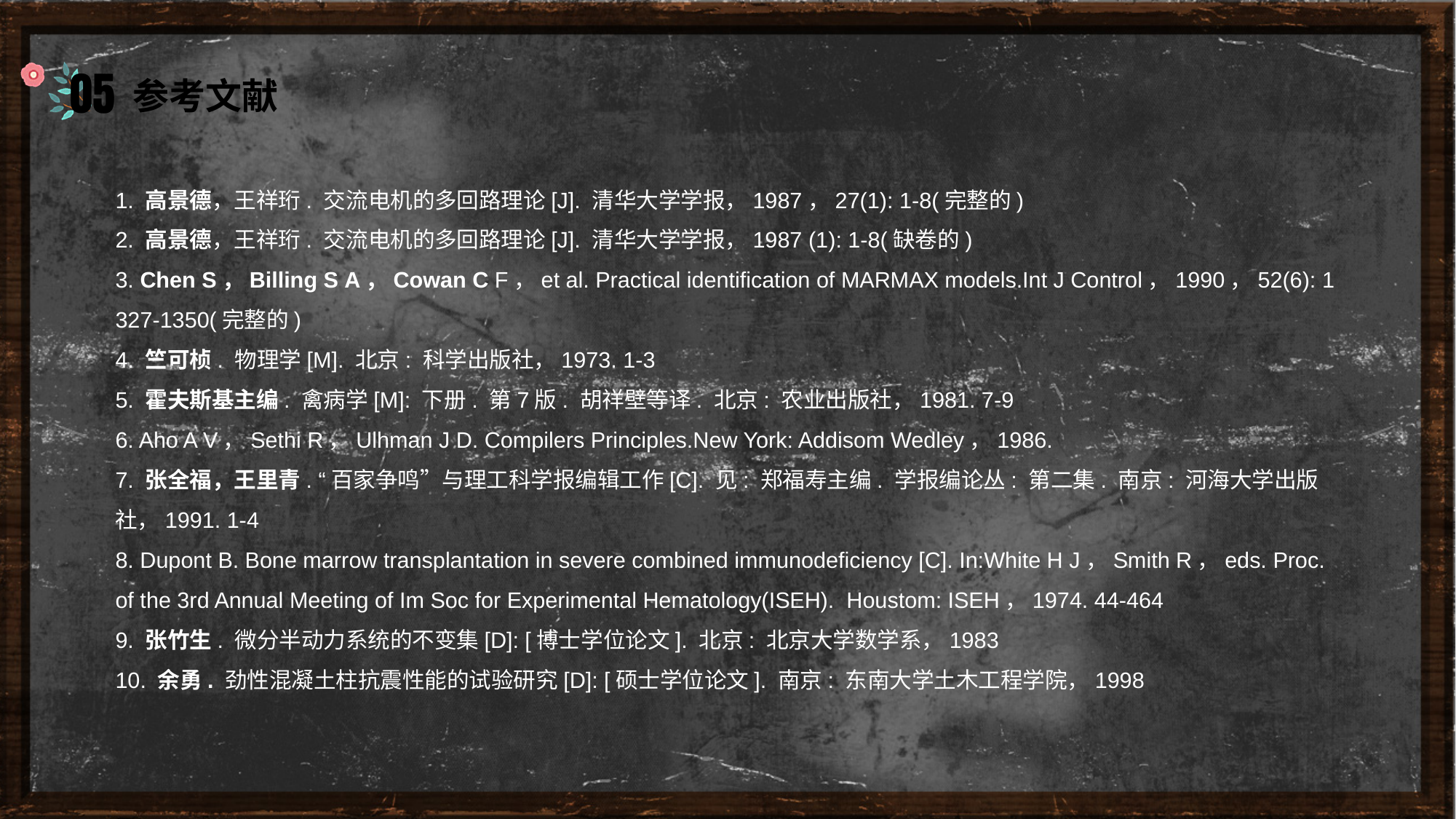

05
参考文献
1. 高景德，王祥珩. 交流电机的多回路理论[J]. 清华大学学报，1987，27(1): 1-8(完整的)
2. 高景德，王祥珩. 交流电机的多回路理论[J]. 清华大学学报，1987 (1): 1-8(缺卷的)
3. Chen S，Billing S A，Cowan C F，et al. Practical identification of MARMAX models.Int J Control，1990，52(6): 1327-1350(完整的)
4. 竺可桢. 物理学[M]. 北京: 科学出版社，1973. 1-3
5. 霍夫斯基主编. 禽病学[M]: 下册. 第7版. 胡祥壁等译. 北京: 农业出版社，1981. 7-9
6. Aho A V，Sethi R，Ulhman J D. Compilers Principles.New York: Addisom Wedley，1986.
7. 张全福，王里青. “百家争鸣”与理工科学报编辑工作[C]. 见: 郑福寿主编. 学报编论丛: 第二集. 南京: 河海大学出版社，1991. 1-4
8. Dupont B. Bone marrow transplantation in severe combined immunodeficiency [C]. In:White H J，Smith R，eds. Proc. of the 3rd Annual Meeting of Im Soc for Experimental Hematology(ISEH).  Houstom: ISEH，1974. 44-464
9. 张竹生. 微分半动力系统的不变集[D]: [博士学位论文]. 北京: 北京大学数学系，1983
10. 余勇. 劲性混凝土柱抗震性能的试验研究[D]: [硕士学位论文]. 南京: 东南大学土木工程学院，1998